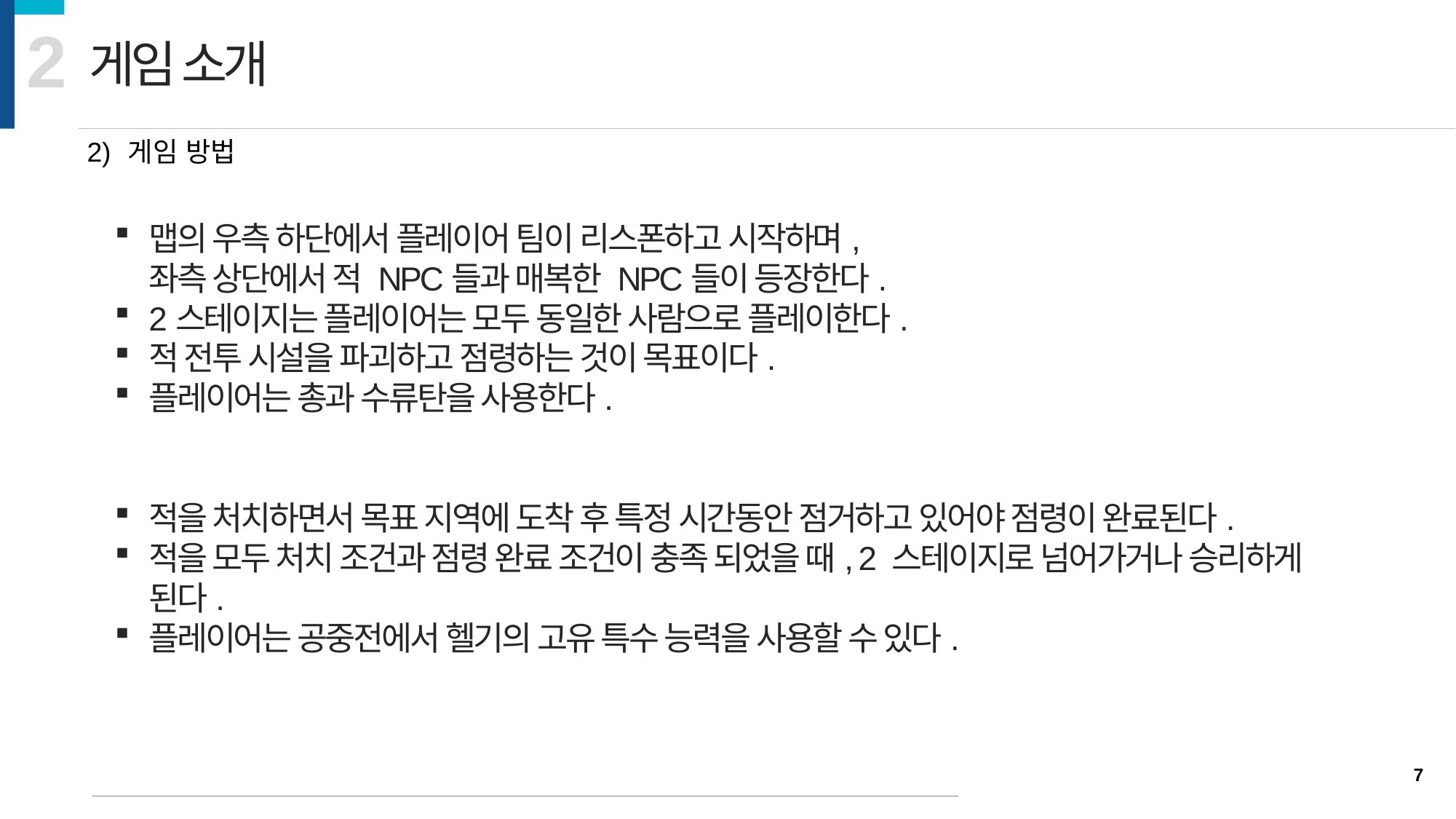

2
게임 소개
게임 방법
맵의 우측 하단에서 플레이어 팀이 리스폰하고 시작하며,
좌측 상단에서 적 NPC들과 매복한 NPC들이 등장한다.
2스테이지는 플레이어는 모두 동일한 사람으로 플레이한다.
적 전투 시설을 파괴하고 점령하는 것이 목표이다.
플레이어는 총과 수류탄을 사용한다.

적을 처치하면서 목표 지역에 도착 후 특정 시간동안 점거하고 있어야 점령이 완료된다.
적을 모두 처치 조건과 점령 완료 조건이 충족 되었을 때, 2 스테이지로 넘어가거나 승리하게 된다.
플레이어는 공중전에서 헬기의 고유 특수 능력을 사용할 수 있다.
7